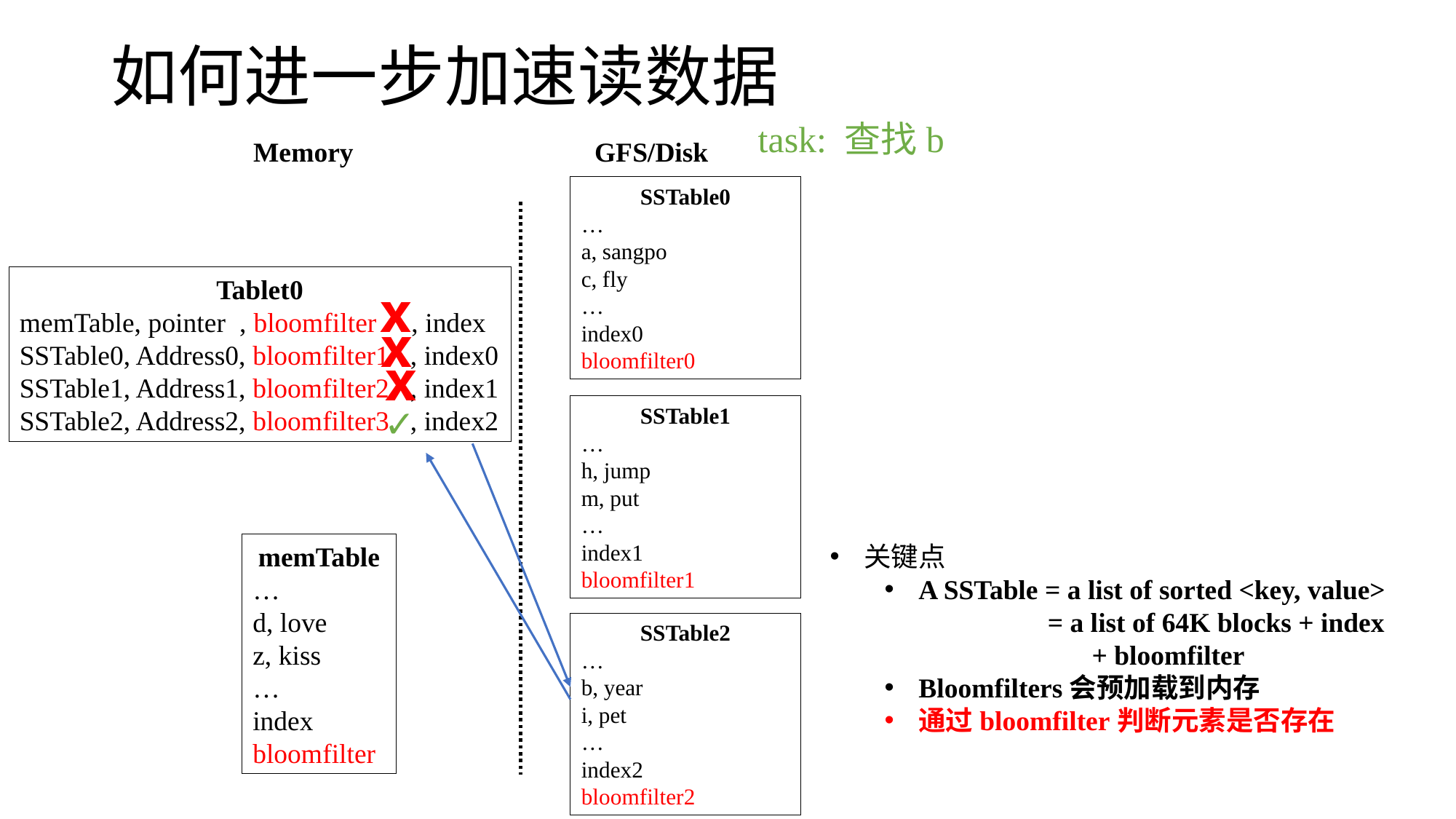

# 如何进一步加速读数据
task: 查找b
Memory
GFS/Disk
SSTable0
…
a, sangpo
c, fly
…
index0
bloomfilter0
Tablet0
memTable, pointer  , bloomfilter     , index
SSTable0, Address0, bloomfilter1   , index0
SSTable1, Address1, bloomfilter2   , index1
SSTable2, Address2, bloomfilter3   , index2
x
x
x
✓
SSTable1
…
h, jump
m, put
…
index1
bloomfilter1
memTable
…
d, love
z, kiss
…
index
bloomfilter
关键点
A SSTable = a list of sorted <key, value>
                        = a list of 64K blocks + index
                              + bloomfilter
Bloomfilters会预加载到内存
通过bloomfilter判断元素是否存在
SSTable2
…
b, year
i, pet
…
index2
bloomfilter2